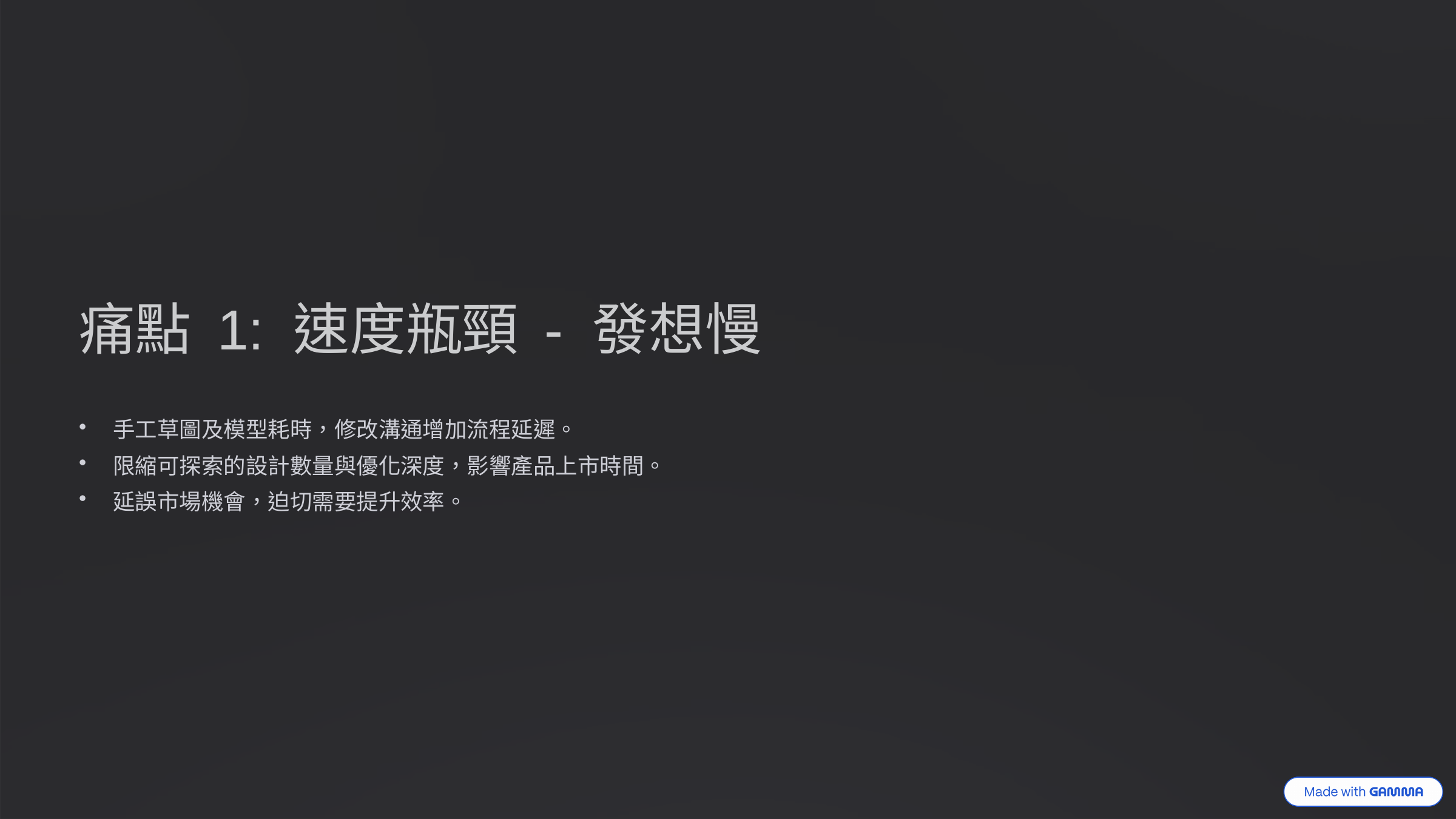

痛點 1: 速度瓶頸 - 發想慢
手工草圖及模型耗時，修改溝通增加流程延遲。
限縮可探索的設計數量與優化深度，影響產品上市時間。
延誤市場機會，迫切需要提升效率。